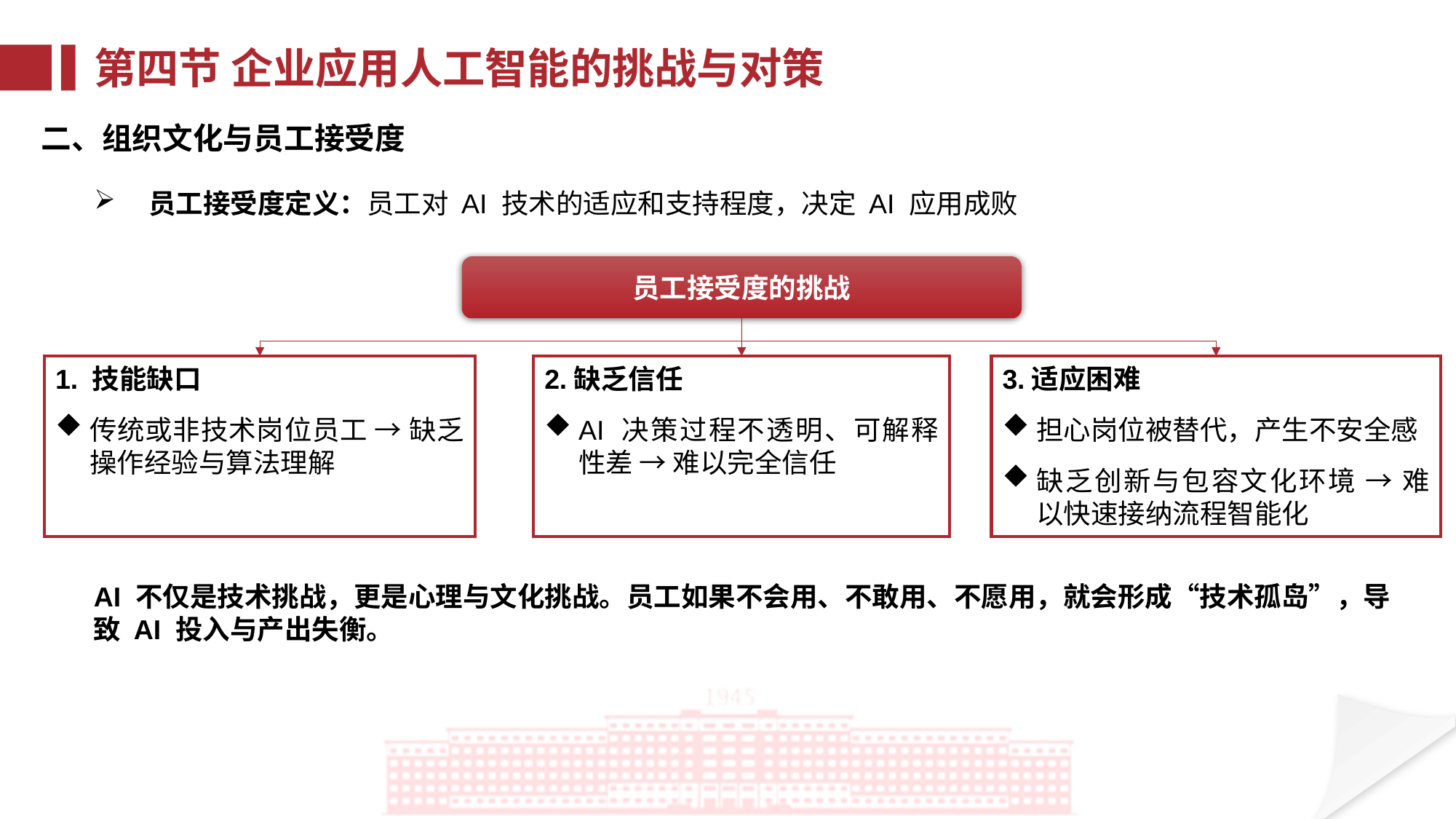

第四节 企业应用人工智能的挑战与对策
二、组织文化与员工接受度
员工接受度定义：员工对 AI 技术的适应和支持程度，决定 AI 应用成败
员工接受度的挑战
2.缺乏信任
AI 决策过程不透明、可解释性差 → 难以完全信任
1. 技能缺口
传统或非技术岗位员工 → 缺乏操作经验与算法理解
3.适应困难
担心岗位被替代，产生不安全感
缺乏创新与包容文化环境 → 难以快速接纳流程智能化
AI 不仅是技术挑战，更是心理与文化挑战。员工如果不会用、不敢用、不愿用，就会形成“技术孤岛”，导致 AI 投入与产出失衡。